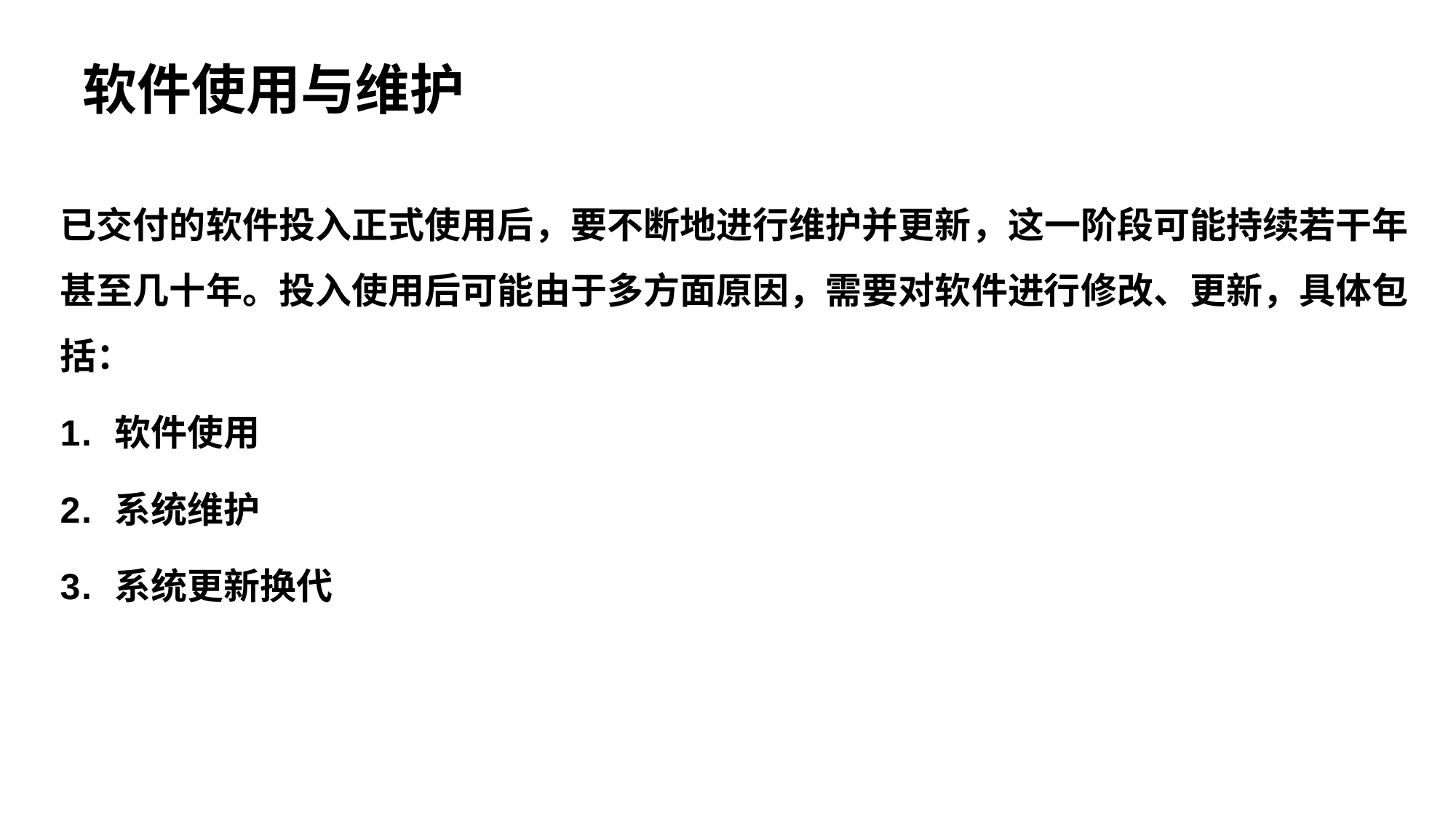

软件使用与维护
已交付的软件投入正式使用后，要不断地进行维护并更新，这一阶段可能持续若干年甚至几十年。投入使用后可能由于多方面原因，需要对软件进行修改、更新，具体包括：
软件使用
系统维护
系统更新换代